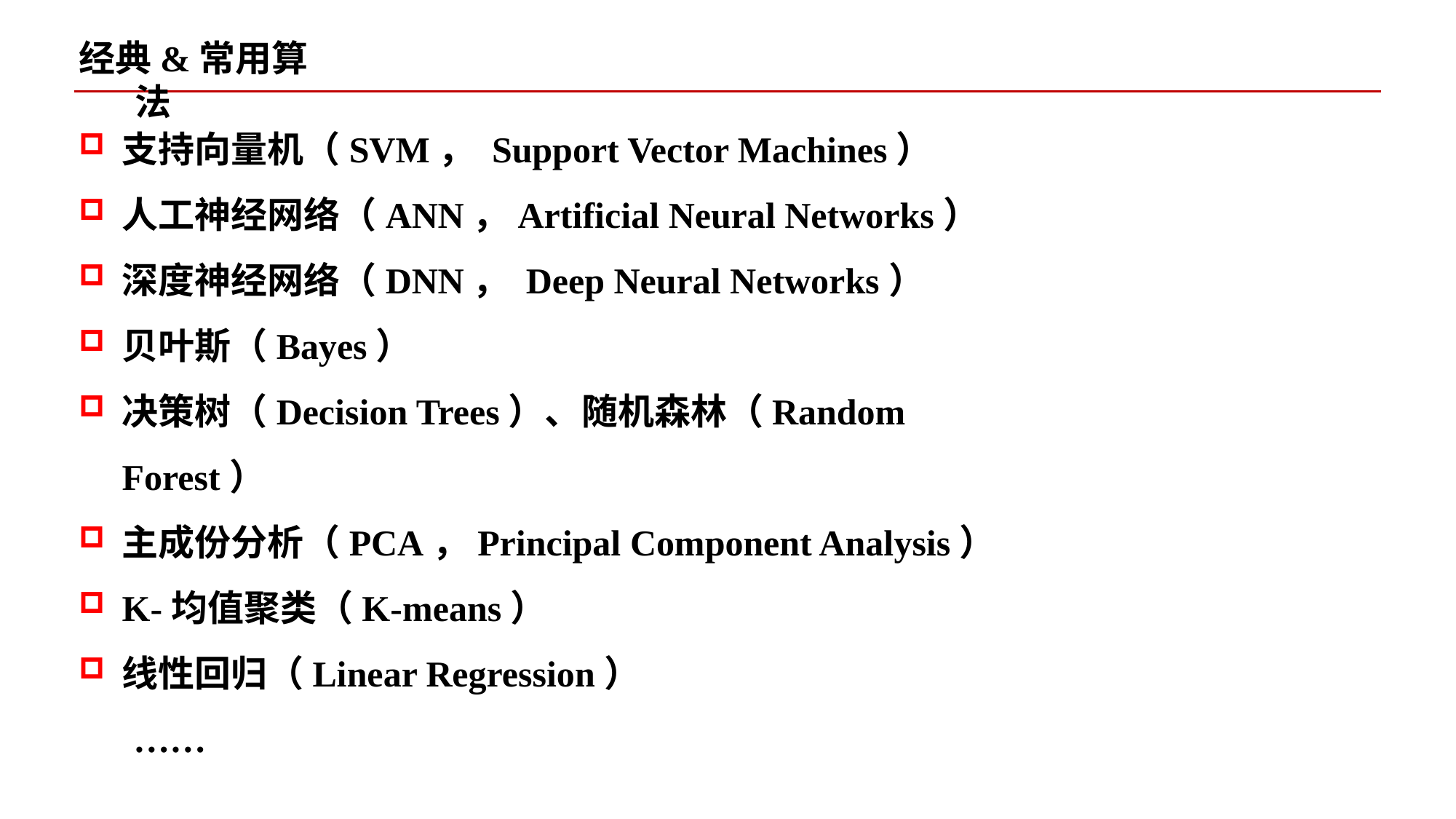

经典&常用算法
支持向量机（SVM， Support Vector Machines）
人工神经网络（ANN，Artificial Neural Networks）
深度神经网络（DNN， Deep Neural Networks）
贝叶斯（Bayes）
决策树（Decision Trees）、随机森林（Random Forest）
主成份分析（PCA，Principal Component Analysis）
K-均值聚类（K-means）
线性回归（Linear Regression）
……